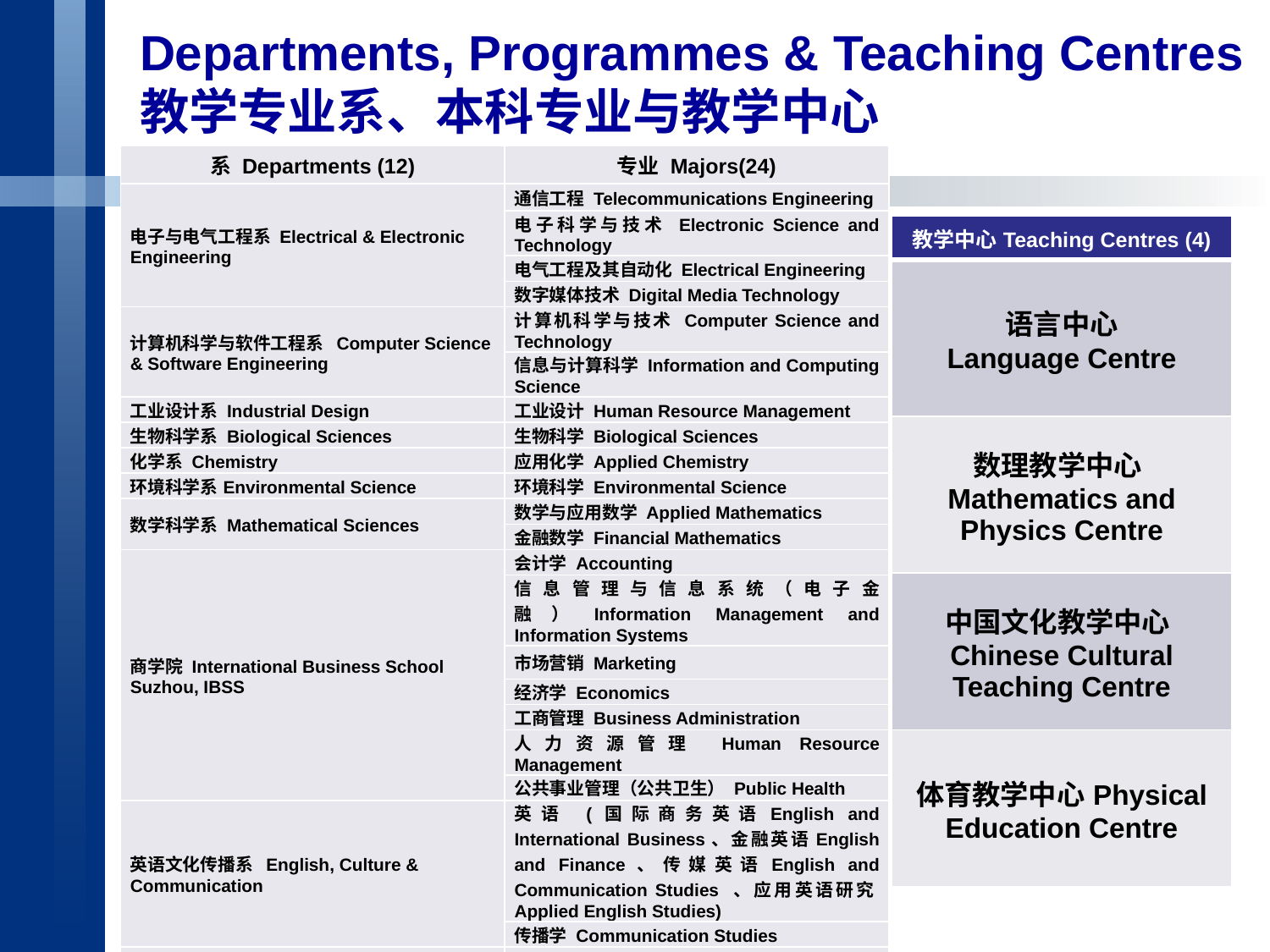

# Departments, Programmes & Teaching Centres 教学专业系、本科专业与教学中心
| 系 Departments (12) | 专业 Majors(24) |
| --- | --- |
| 电子与电气工程系 Electrical & Electronic Engineering | 通信工程 Telecommunications Engineering |
|  | 电子科学与技术 Electronic Science and Technology |
|  | 电气工程及其自动化 Electrical Engineering |
|  | 数字媒体技术 Digital Media Technology |
| 计算机科学与软件工程系 Computer Science & Software Engineering | 计算机科学与技术 Computer Science and Technology |
|  | 信息与计算科学 Information and Computing Science |
| 工业设计系 Industrial Design | 工业设计 Human Resource Management |
| 生物科学系 Biological Sciences | 生物科学 Biological Sciences |
| 化学系 Chemistry | 应用化学 Applied Chemistry |
| 环境科学系Environmental Science | 环境科学 Environmental Science |
| 数学科学系 Mathematical Sciences | 数学与应用数学 Applied Mathematics |
|  | 金融数学 Financial Mathematics |
| 商学院 International Business School Suzhou, IBSS | 会计学 Accounting |
|  | 信息管理与信息系统（电子金融）Information Management and Information Systems |
|  | 市场营销 Marketing |
|  | 经济学 Economics |
|  | 工商管理 Business Administration |
|  | 人力资源管理 Human Resource Management |
|  | 公共事业管理（公共卫生） Public Health |
| 英语文化传播系 English, Culture & Communication | 英语 (国际商务英语English and International Business、金融英语English and Finance、传媒英语English and Communication Studies 、应用英语研究Applied English Studies) |
|  | 传播学 Communication Studies |
| 土木工程系 Civil Engineering | 土木工程 Civil Engineering |
| 城市规划系Urban Planning and Design | 城市规划 Civic Design |
| 建筑系 Architecture | 建筑学 Architecture |
| 教学中心Teaching Centres (4) |
| --- |
| 语言中心 Language Centre |
| 数理教学中心Mathematics and Physics Centre |
| 中国文化教学中心Chinese Cultural Teaching Centre |
| 体育教学中心Physical Education Centre |
|  |
| --- |